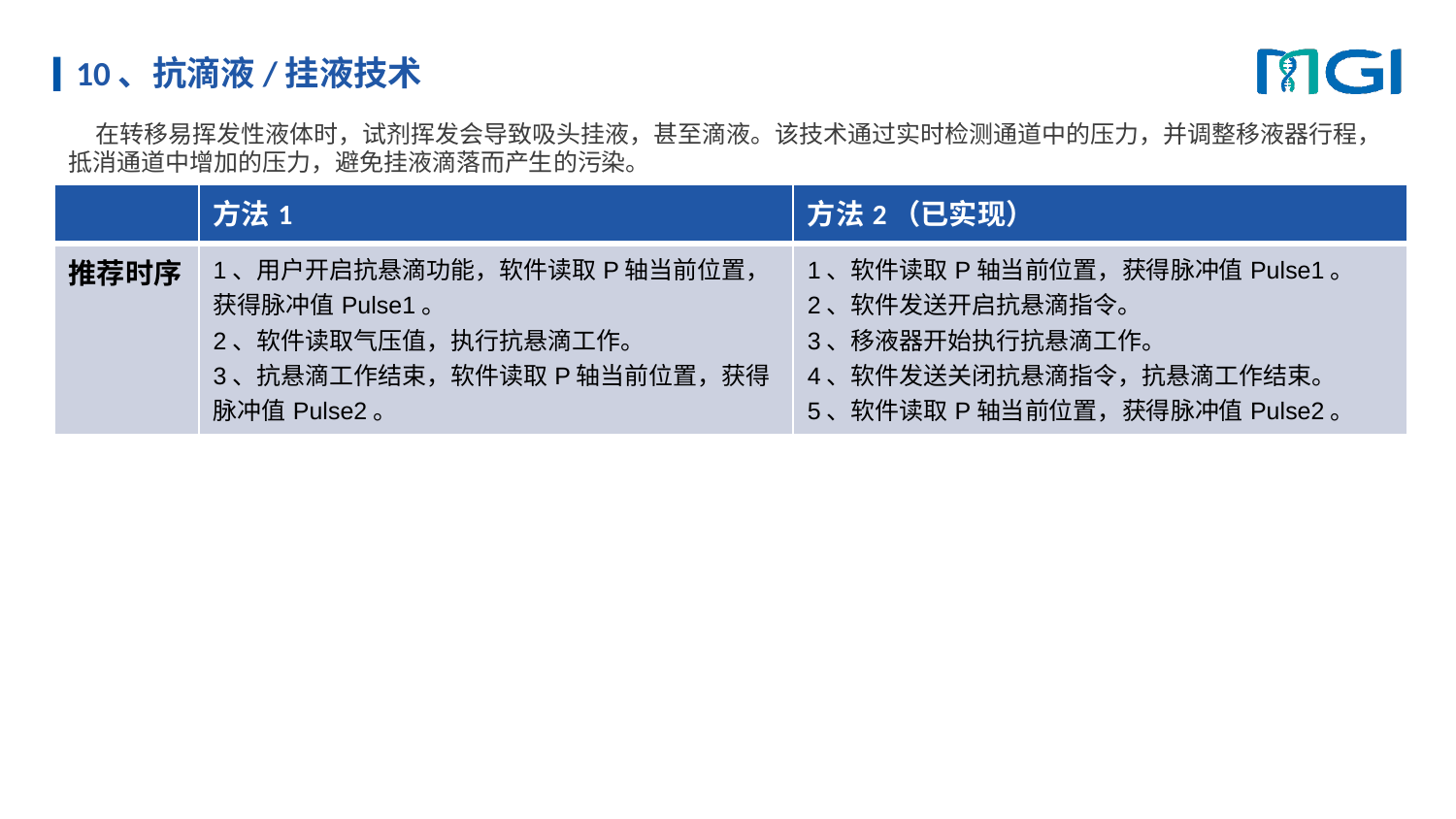

# 10、抗滴液/挂液技术
    在转移易挥发性液体时，试剂挥发会导致吸头挂液，甚至滴液。该技术通过实时检测通道中的压力，并调整移液器行程，抵消通道中增加的压力，避免挂液滴落而产生的污染。
|  | 方法1 | 方法2（已实现） |
| --- | --- | --- |
| 推荐时序 | 1、用户开启抗悬滴功能，软件读取P轴当前位置，获得脉冲值Pulse1。 2、软件读取气压值，执行抗悬滴工作。 3、抗悬滴工作结束，软件读取P轴当前位置，获得脉冲值Pulse2。 | 1、软件读取P轴当前位置，获得脉冲值Pulse1。 2、软件发送开启抗悬滴指令。 3、移液器开始执行抗悬滴工作。 4、软件发送关闭抗悬滴指令，抗悬滴工作结束。 5、软件读取P轴当前位置，获得脉冲值Pulse2。 |